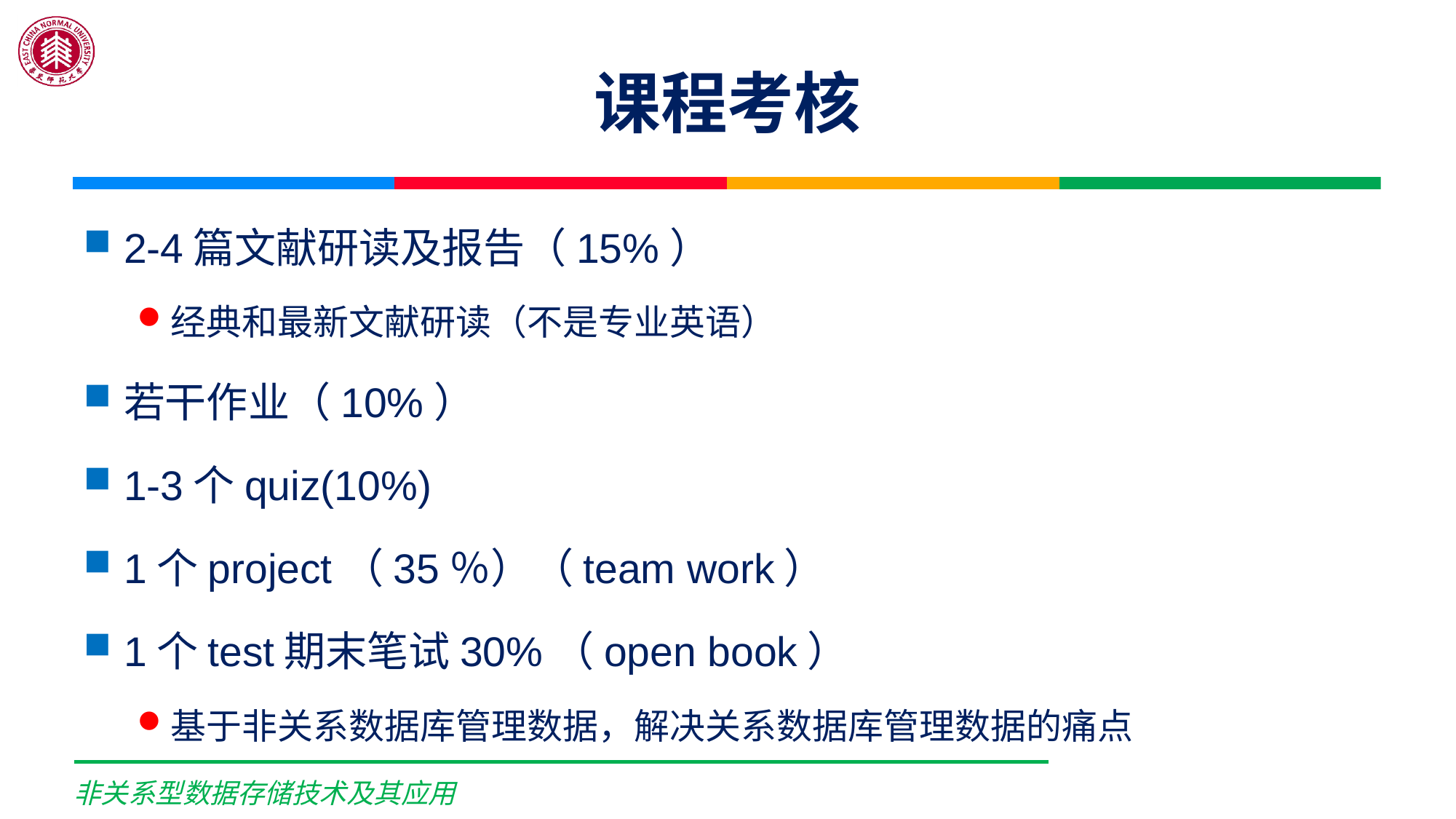

# 课程考核
2-4篇文献研读及报告（15%）
经典和最新文献研读（不是专业英语）
若干作业（10%）
1-3个quiz(10%)
1个project（35％）（team work）
1个test期末笔试30%（open book）
基于非关系数据库管理数据，解决关系数据库管理数据的痛点